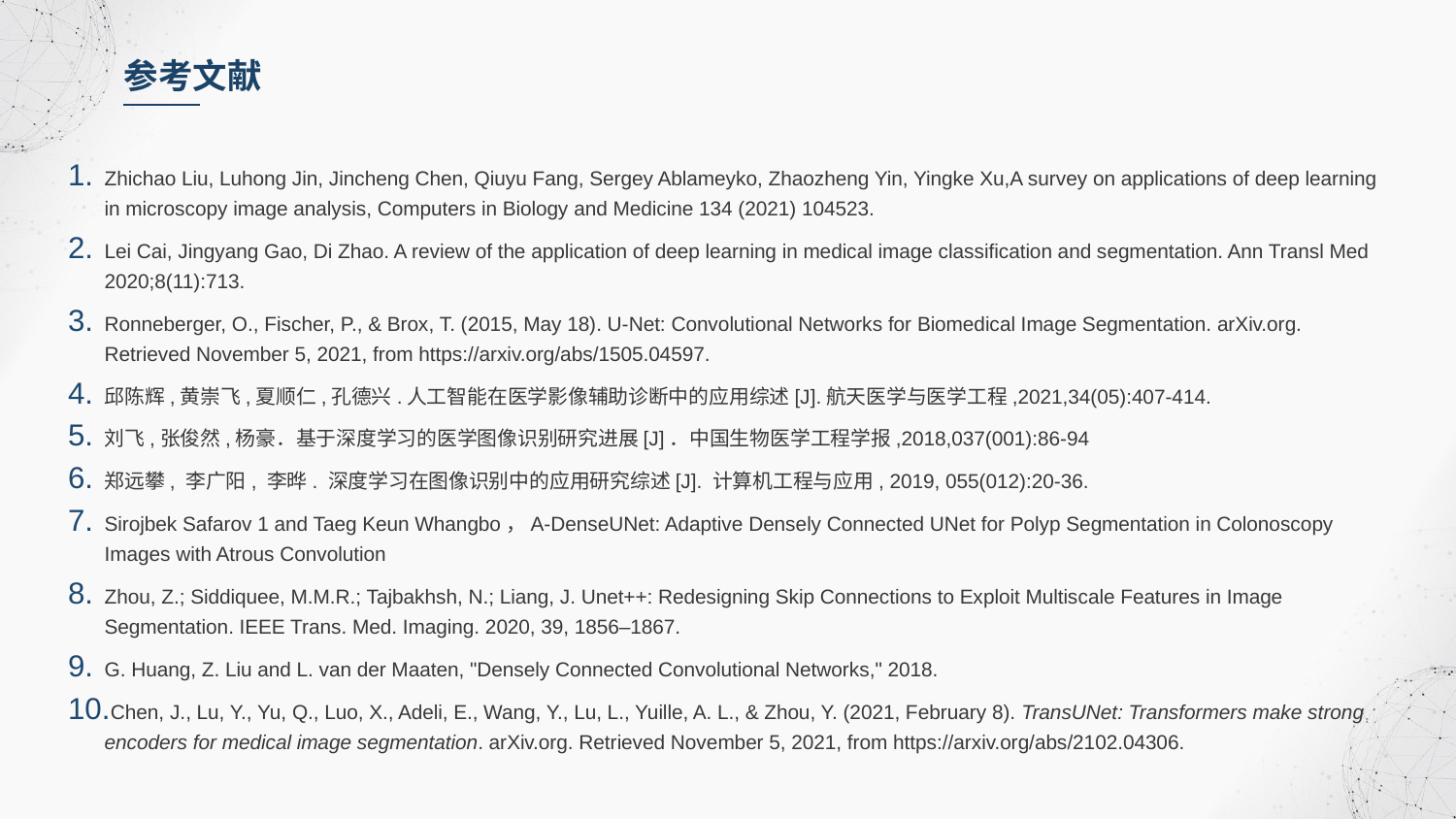

参考文献
Zhichao Liu, Luhong Jin, Jincheng Chen, Qiuyu Fang, Sergey Ablameyko, Zhaozheng Yin, Yingke Xu,A survey on applications of deep learning in microscopy image analysis, Computers in Biology and Medicine 134 (2021) 104523.
Lei Cai, Jingyang Gao, Di Zhao. A review of the application of deep learning in medical image classification and segmentation. Ann Transl Med 2020;8(11):713.
Ronneberger, O., Fischer, P., & Brox, T. (2015, May 18). U-Net: Convolutional Networks for Biomedical Image Segmentation. arXiv.org. Retrieved November 5, 2021, from https://arxiv.org/abs/1505.04597.
邱陈辉,黄崇飞,夏顺仁,孔德兴.人工智能在医学影像辅助诊断中的应用综述[J].航天医学与医学工程,2021,34(05):407-414.
刘飞,张俊然,杨豪．基于深度学习的医学图像识别研究进展[J]．中国生物医学工程学报,2018,037(001):86-94
郑远攀, 李广阳, 李晔. 深度学习在图像识别中的应用研究综述[J]. 计算机工程与应用, 2019, 055(012):20-36.
Sirojbek Safarov 1 and Taeg Keun Whangbo，A-DenseUNet: Adaptive Densely Connected UNet for Polyp Segmentation in Colonoscopy Images with Atrous Convolution
Zhou, Z.; Siddiquee, M.M.R.; Tajbakhsh, N.; Liang, J. Unet++: Redesigning Skip Connections to Exploit Multiscale Features in Image Segmentation. IEEE Trans. Med. Imaging. 2020, 39, 1856–1867.
G. Huang, Z. Liu and L. van der Maaten, "Densely Connected Convolutional Networks," 2018.
Chen, J., Lu, Y., Yu, Q., Luo, X., Adeli, E., Wang, Y., Lu, L., Yuille, A. L., & Zhou, Y. (2021, February 8). TransUNet: Transformers make strong encoders for medical image segmentation. arXiv.org. Retrieved November 5, 2021, from https://arxiv.org/abs/2102.04306.